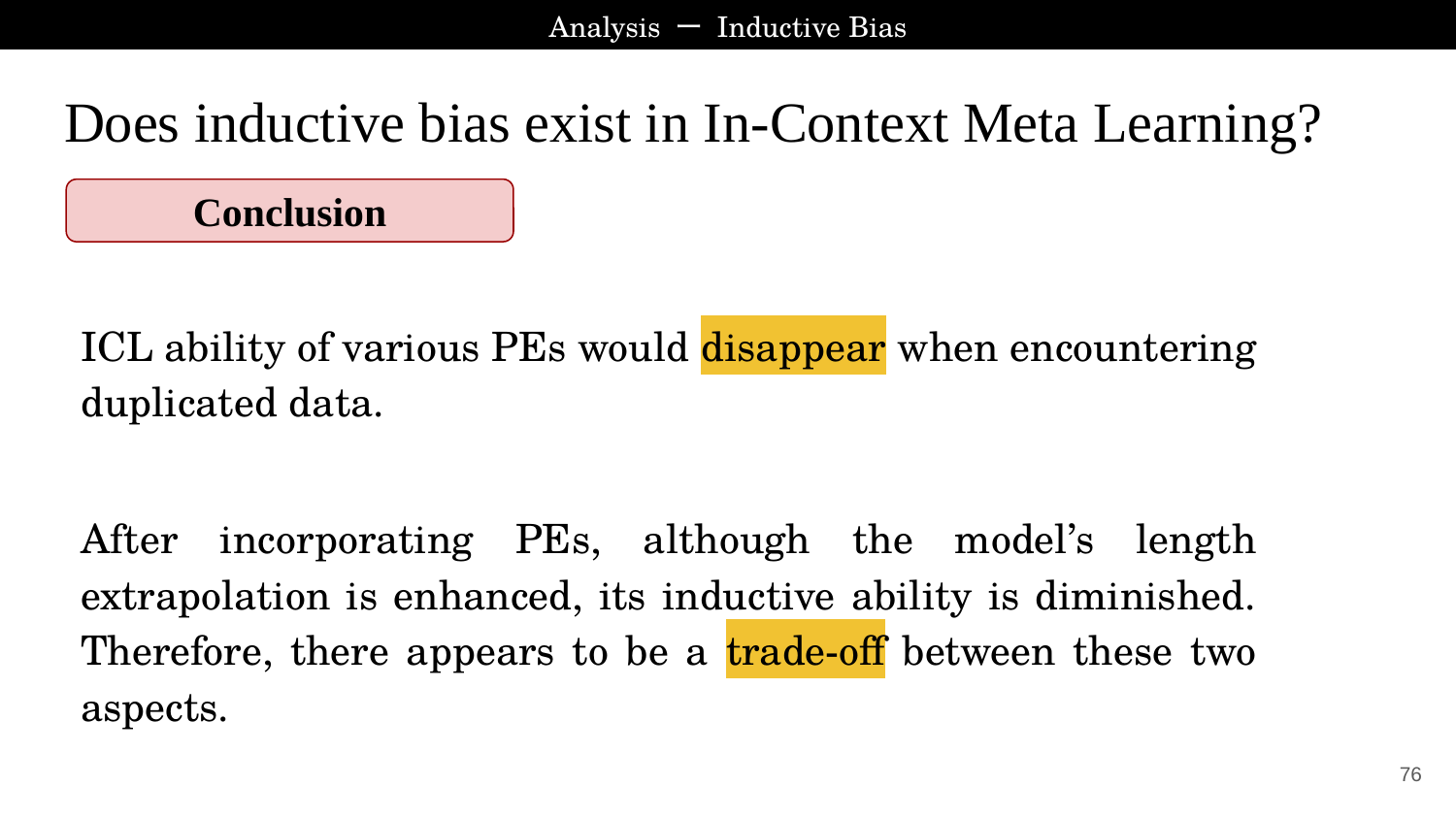

Analysis ー Inductive Bias
# Does inductive bias exist in In-Context Meta Learning?
Conclusion
ICL ability of various PEs would disappear when encountering duplicated data.
After incorporating PEs, although the model’s length extrapolation is enhanced, its inductive ability is diminished. Therefore, there appears to be a trade-off between these two aspects.
76